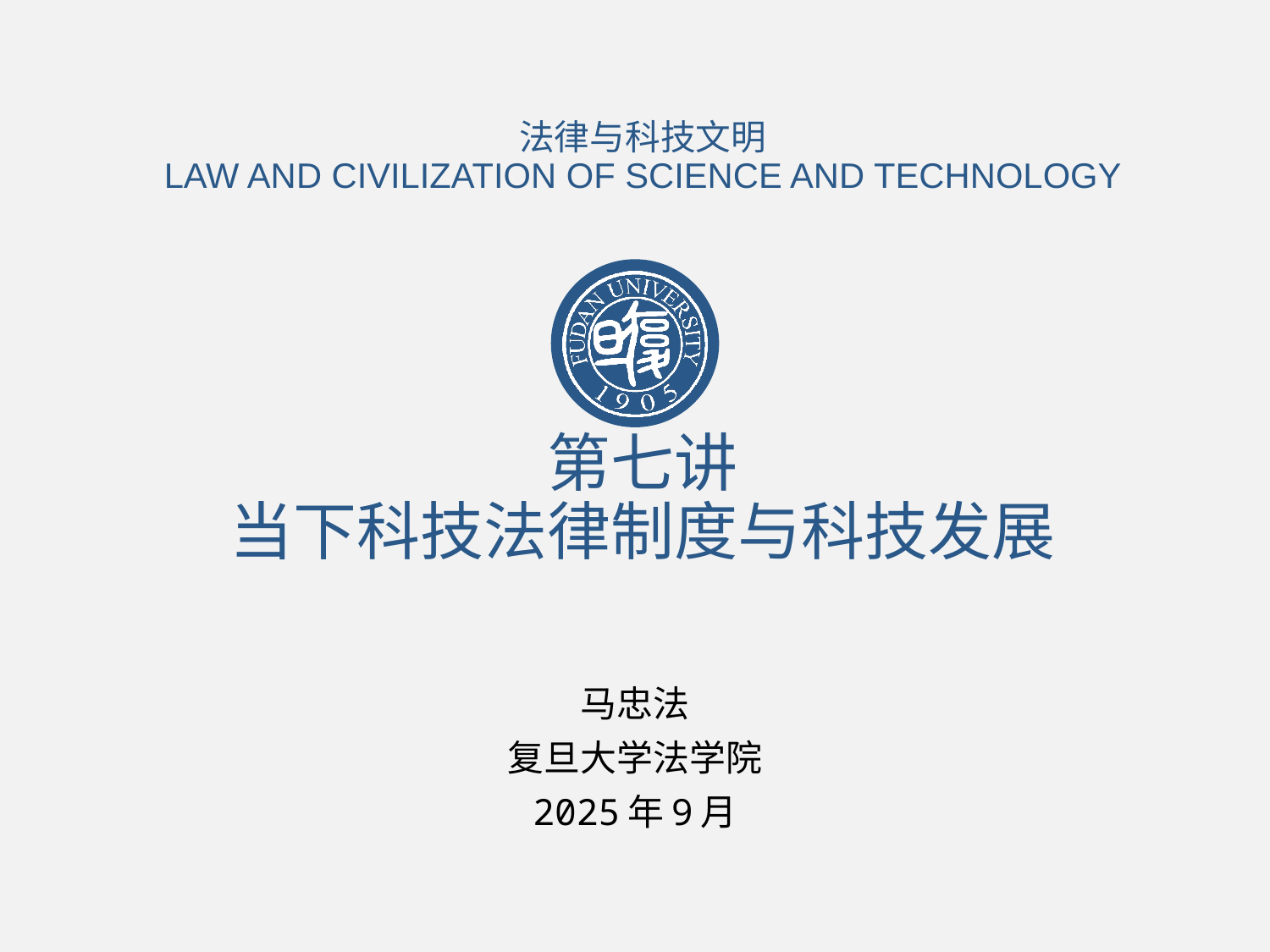

法律与科技文明
LAW AND CIVILIZATION OF SCIENCE AND TECHNOLOGY
# 第七讲 当下科技法律制度与科技发展
马忠法
复旦大学法学院
2025年9月